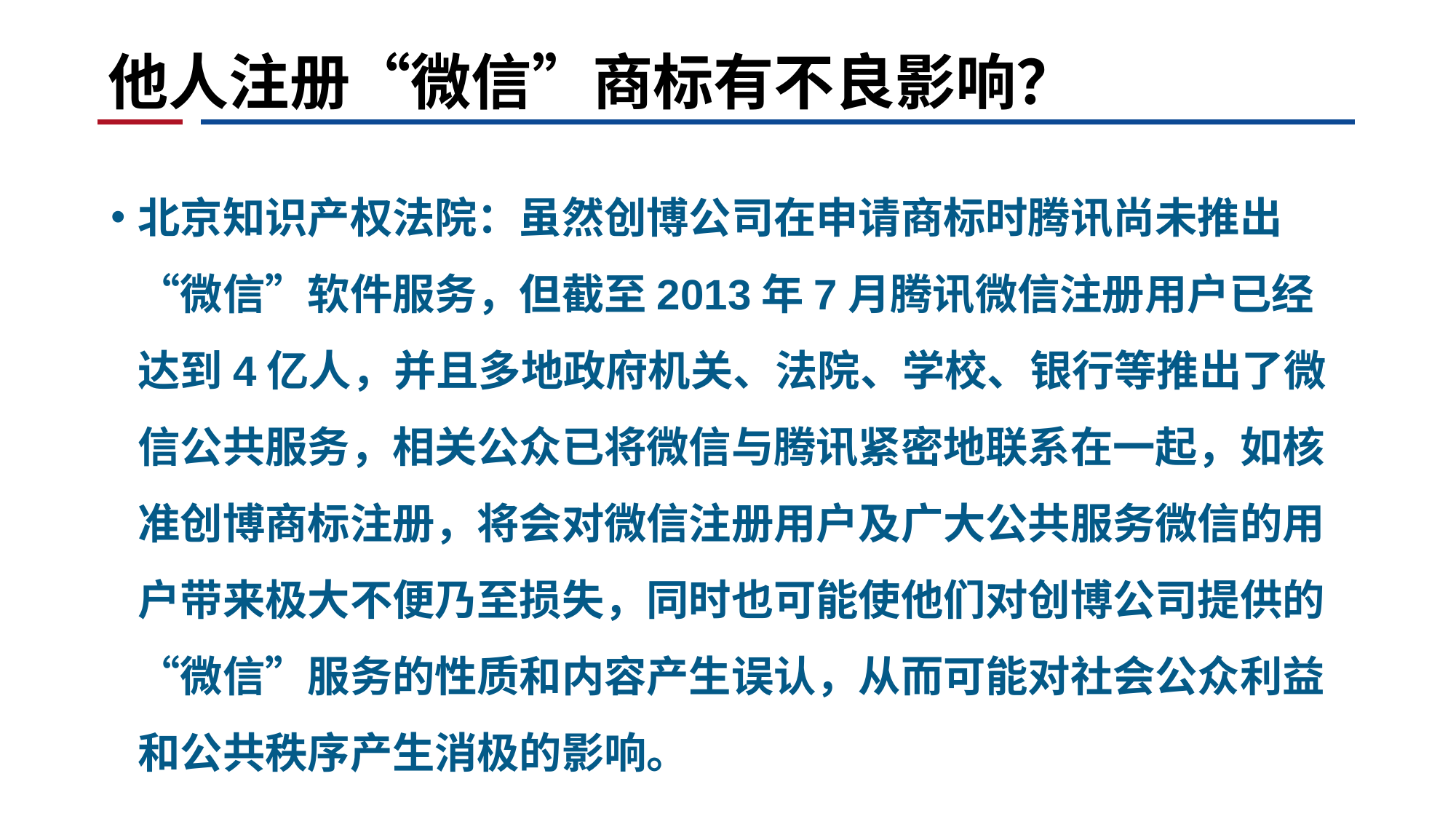

# 他人注册“微信”商标有不良影响？
北京知识产权法院：虽然创博公司在申请商标时腾讯尚未推出“微信”软件服务，但截至2013年7月腾讯微信注册用户已经达到4亿人，并且多地政府机关、法院、学校、银行等推出了微信公共服务，相关公众已将微信与腾讯紧密地联系在一起，如核准创博商标注册，将会对微信注册用户及广大公共服务微信的用户带来极大不便乃至损失，同时也可能使他们对创博公司提供的“微信”服务的性质和内容产生误认，从而可能对社会公众利益和公共秩序产生消极的影响。